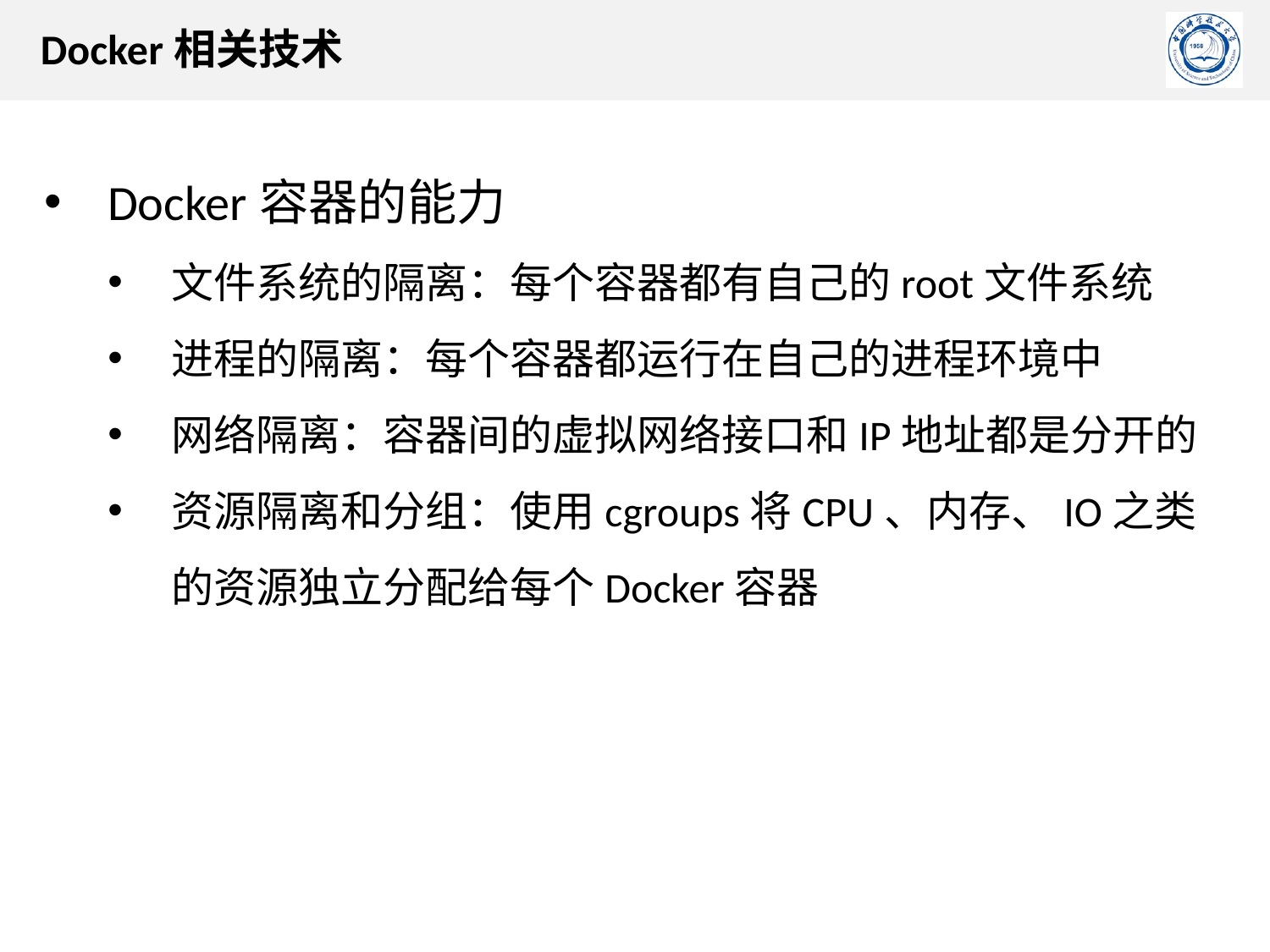

Docker相关技术
Docker容器的能力
文件系统的隔离：每个容器都有自己的root文件系统
进程的隔离：每个容器都运行在自己的进程环境中
网络隔离：容器间的虚拟网络接口和IP地址都是分开的
资源隔离和分组：使用cgroups将CPU、内存、IO之类的资源独立分配给每个Docker容器